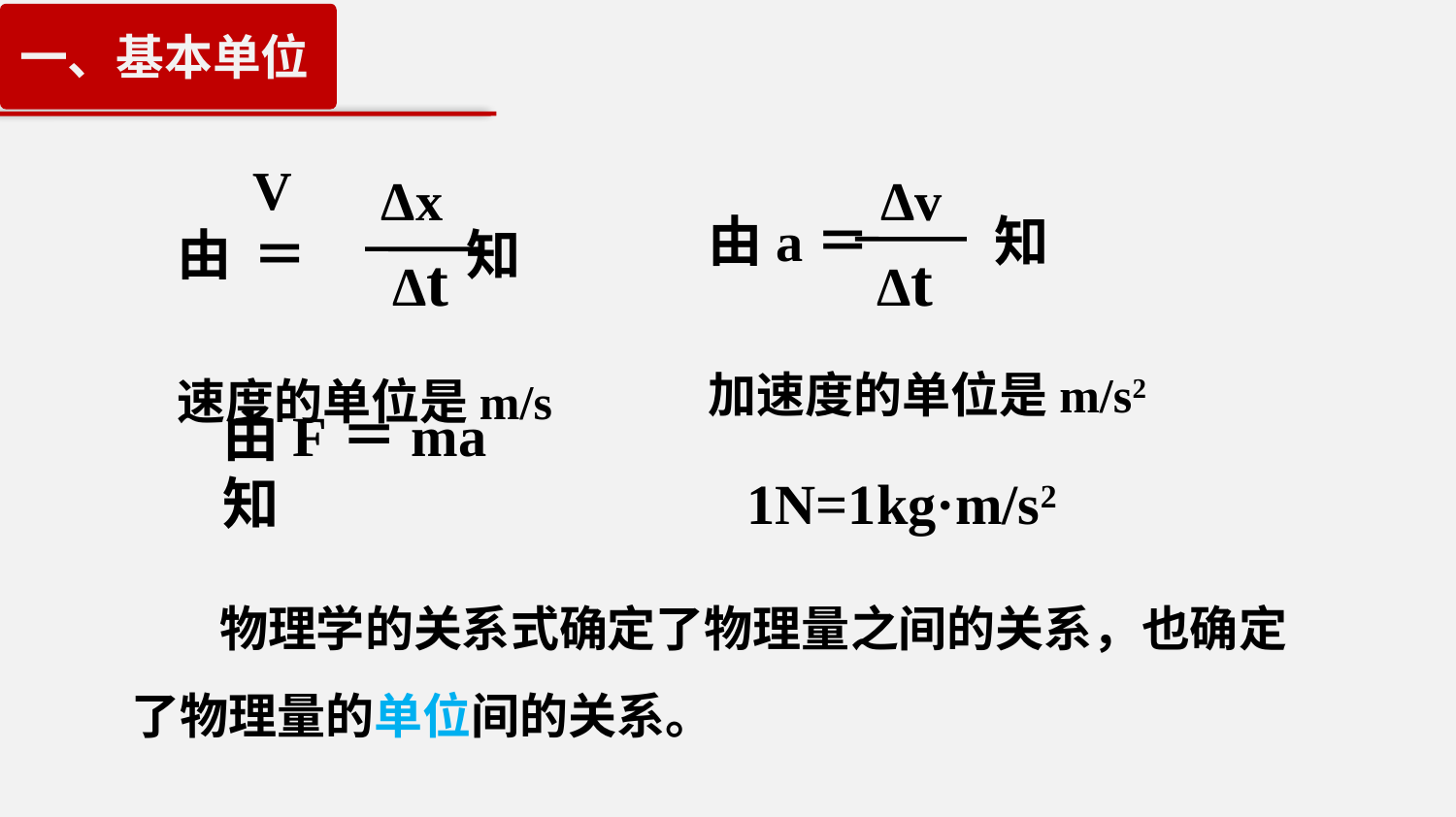

一、基本单位
Δv
由a＝          知

Δt
Δx
V＝

Δt
由                   知
加速度的单位是m/s2
速度的单位是m/s
1N=1kg·m/s2
由F＝ma知
       物理学的关系式确定了物理量之间的关系，也确定了物理量的单位间的关系。